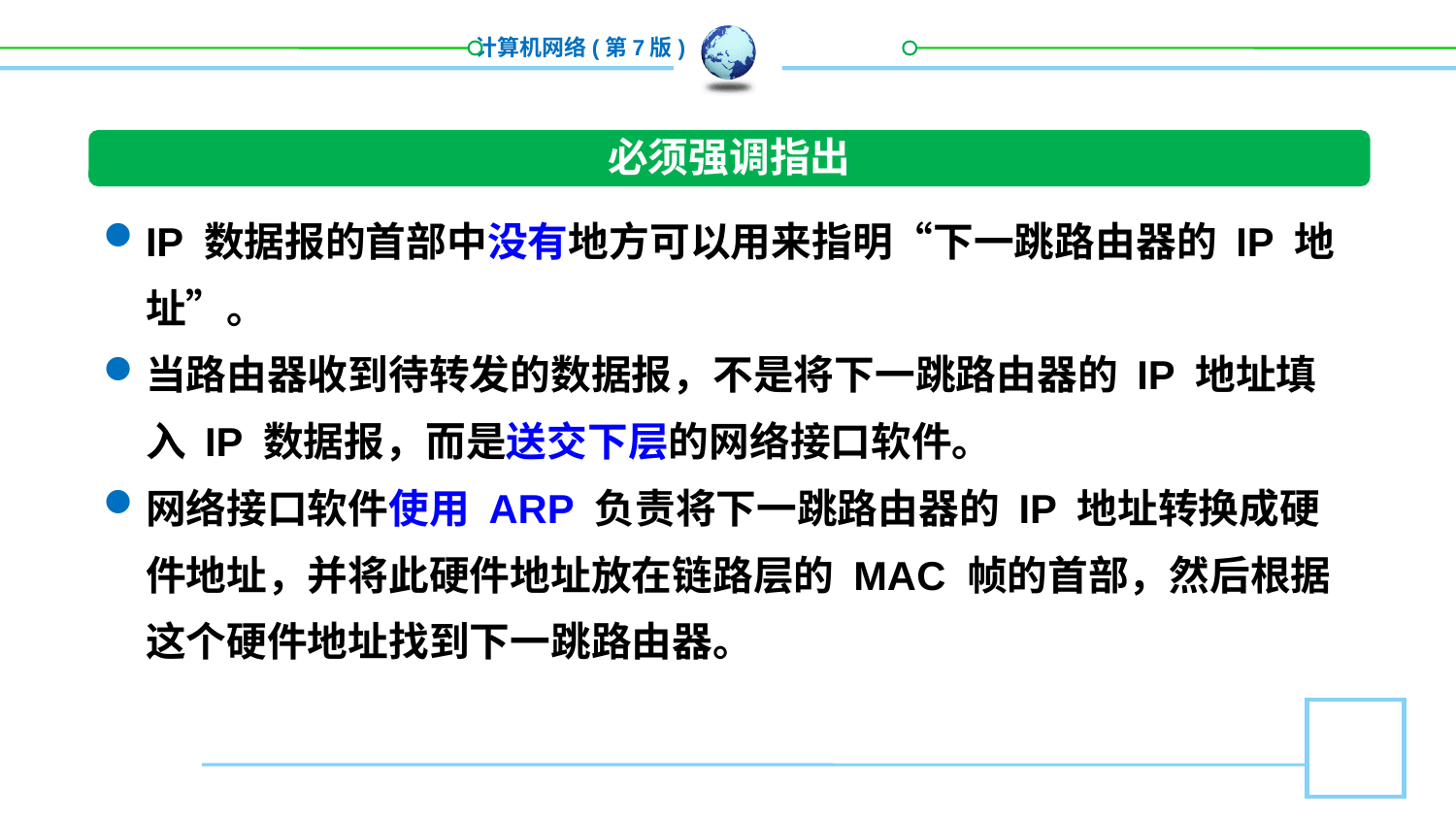

必须强调指出

IP 数据报的首部中没有地方可以用来指明“下一跳路由器的 IP 地址”。
当路由器收到待转发的数据报，不是将下一跳路由器的 IP 地址填入 IP 数据报，而是送交下层的网络接口软件。
网络接口软件使用 ARP 负责将下一跳路由器的 IP 地址转换成硬件地址，并将此硬件地址放在链路层的 MAC 帧的首部，然后根据这个硬件地址找到下一跳路由器。